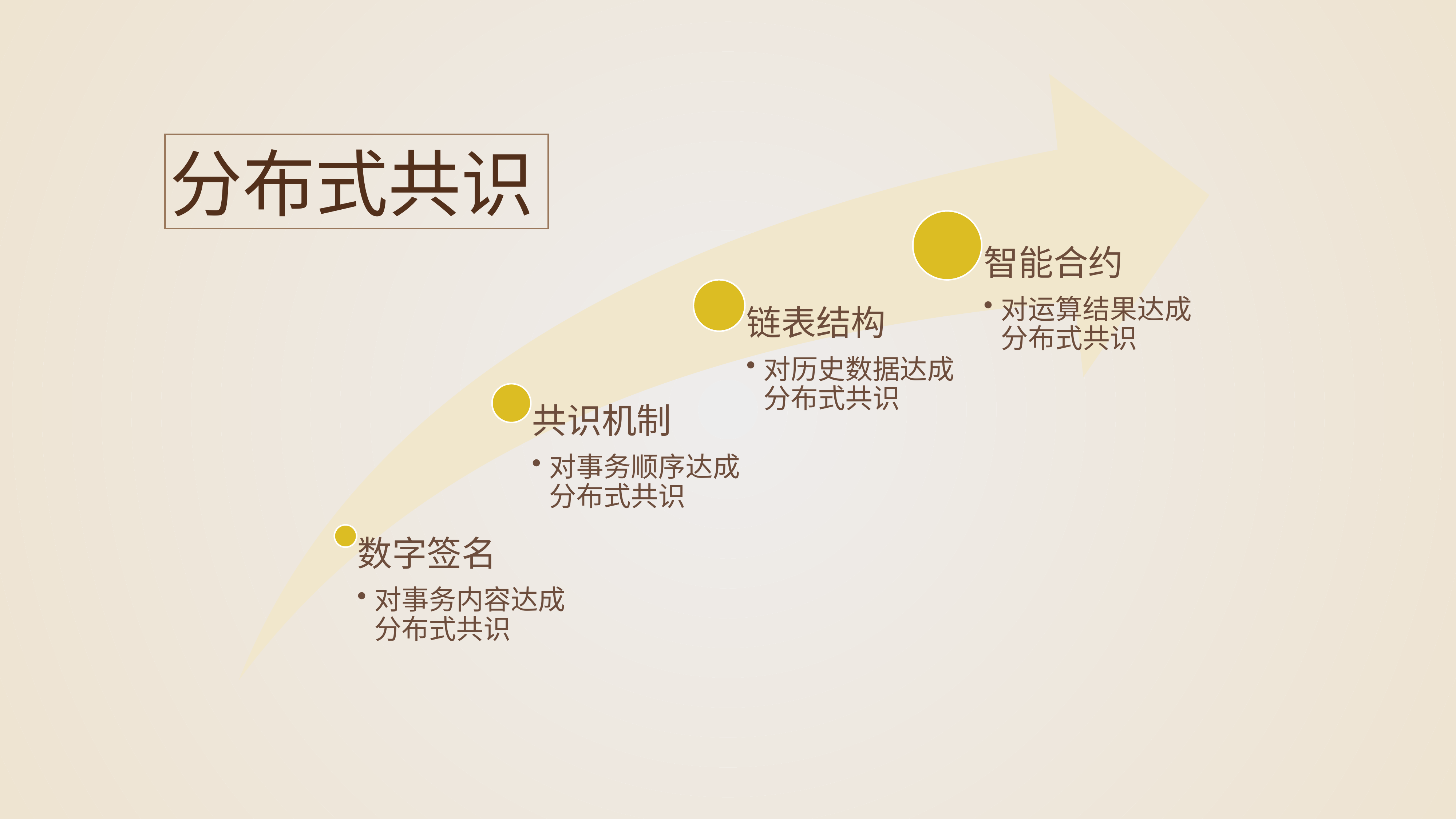

分布式共识

智能合约
对运算结果达成分布式共识

链表结构
对历史数据达成分布式共识

共识机制
对事务顺序达成分布式共识

数字签名
对事务内容达成分布式共识